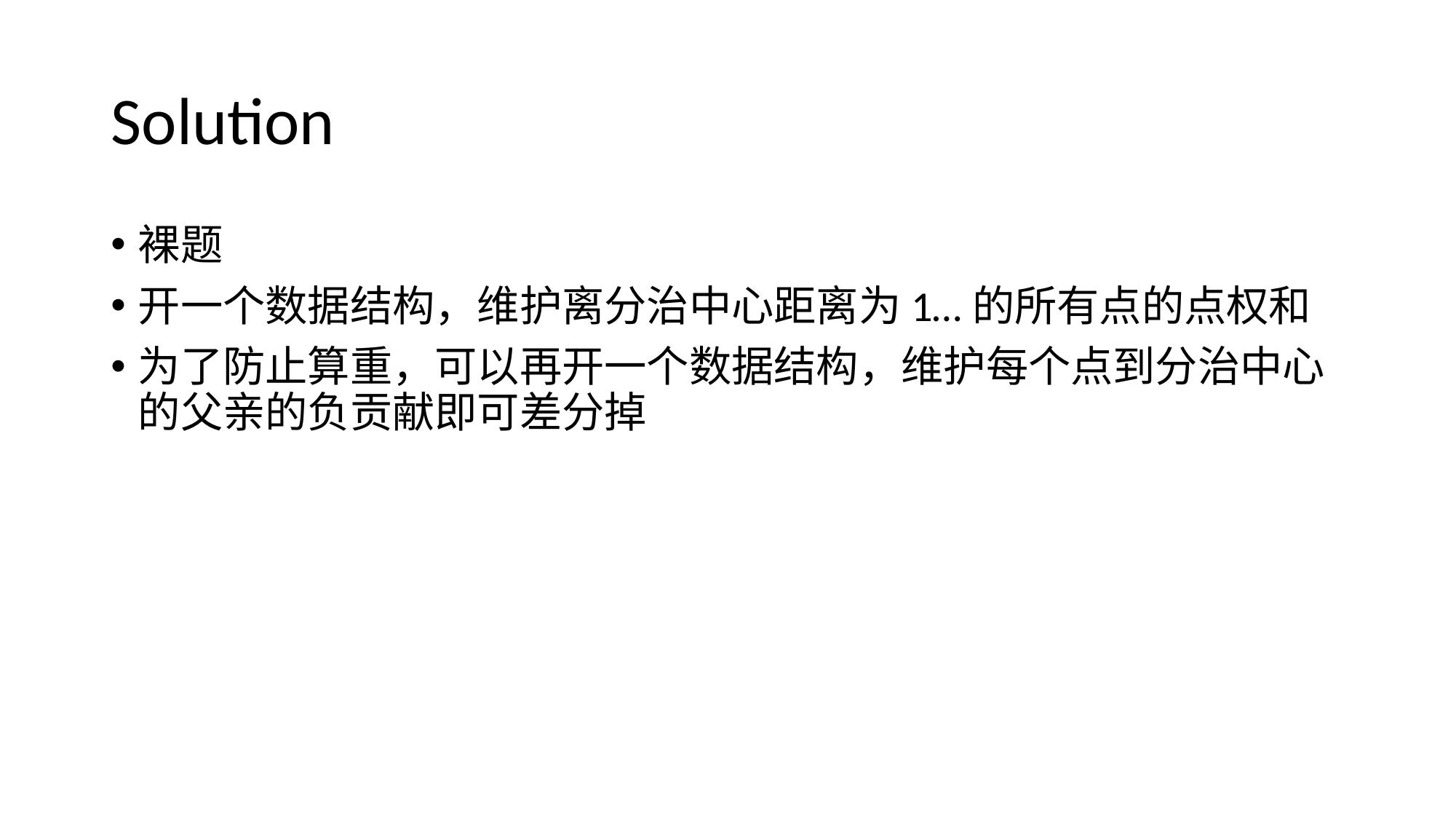

# Solution
裸题
开一个数据结构，维护离分治中心距离为1…的所有点的点权和
为了防止算重，可以再开一个数据结构，维护每个点到分治中心的父亲的负贡献即可差分掉